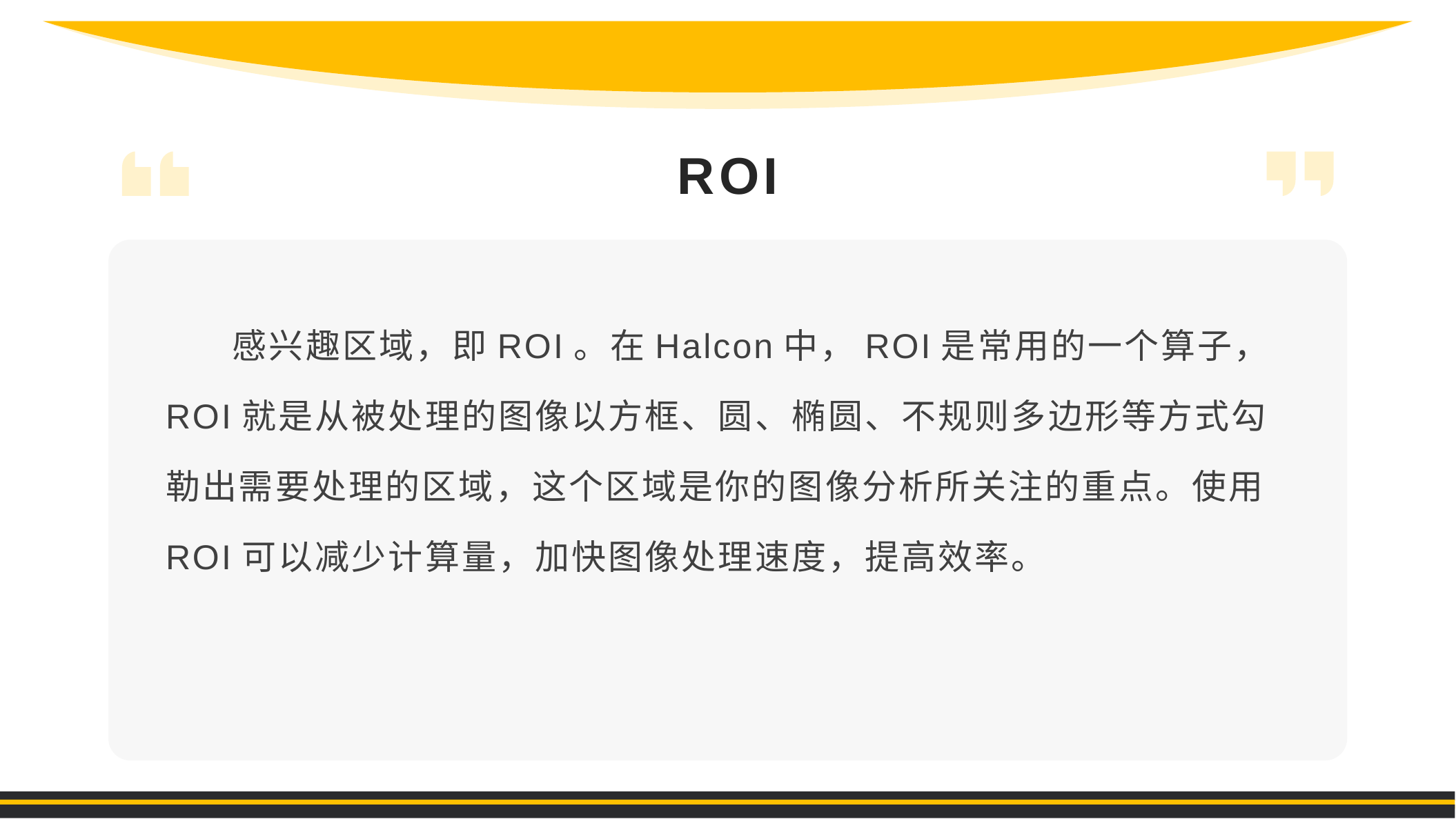

ROI

      感兴趣区域，即ROI。在Halcon中，ROI是常用的一个算子，ROI就是从被处理的图像以方框、圆、椭圆、不规则多边形等方式勾勒出需要处理的区域，这个区域是你的图像分析所关注的重点。使用ROI可以减少计算量，加快图像处理速度，提高效率。